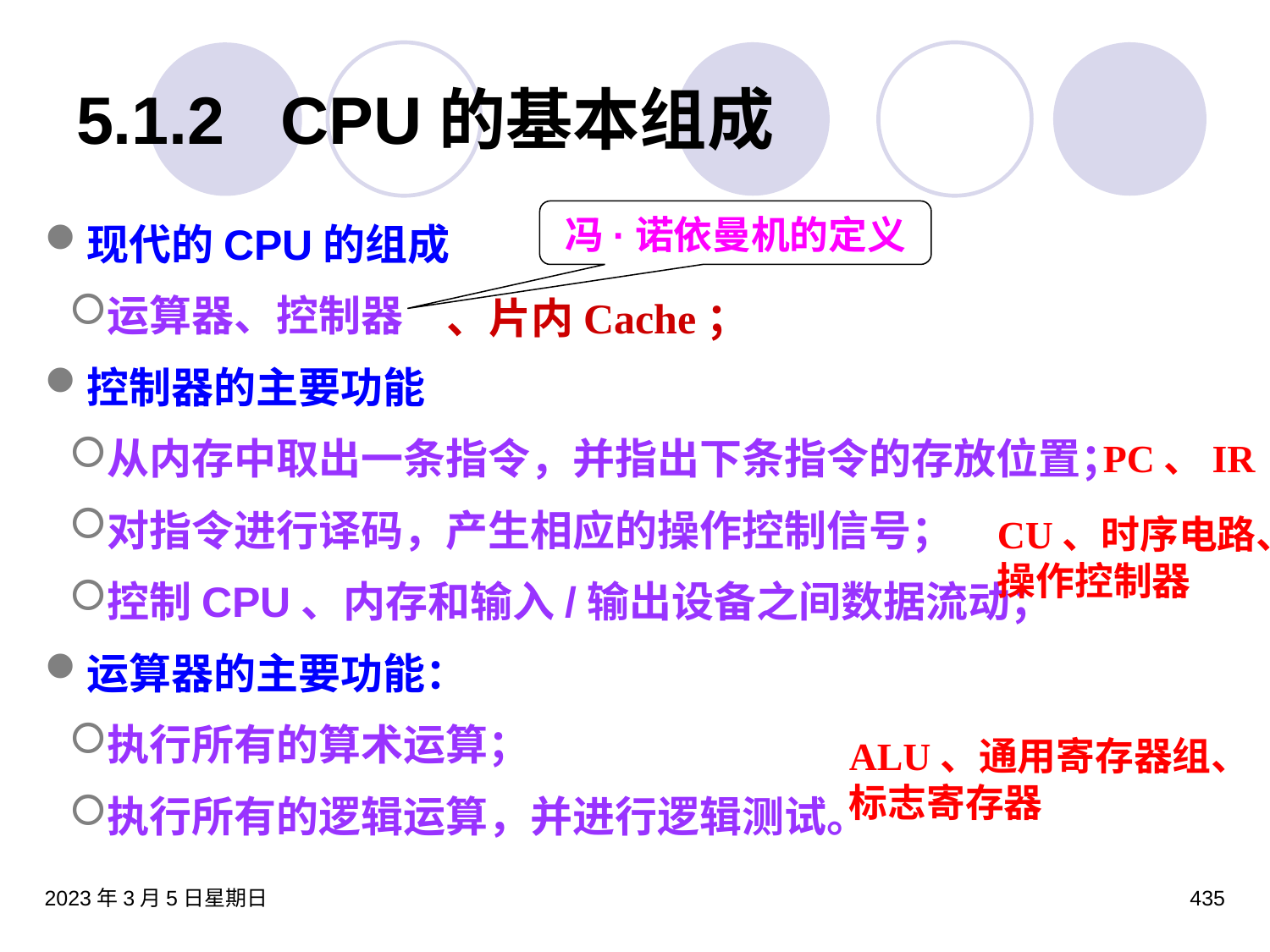

# 5.1.2   CPU的基本组成
现代的CPU的组成
运算器、控制器
控制器的主要功能
从内存中取出一条指令，并指出下条指令的存放位置；
对指令进行译码，产生相应的操作控制信号；
控制CPU、内存和输入/输出设备之间数据流动；
运算器的主要功能：
执行所有的算术运算；
执行所有的逻辑运算，并进行逻辑测试。
冯·诺依曼机的定义
、片内Cache；
PC、IR
CU、时序电路、操作控制器
ALU、通用寄存器组、标志寄存器
2023年3月5日星期日
435